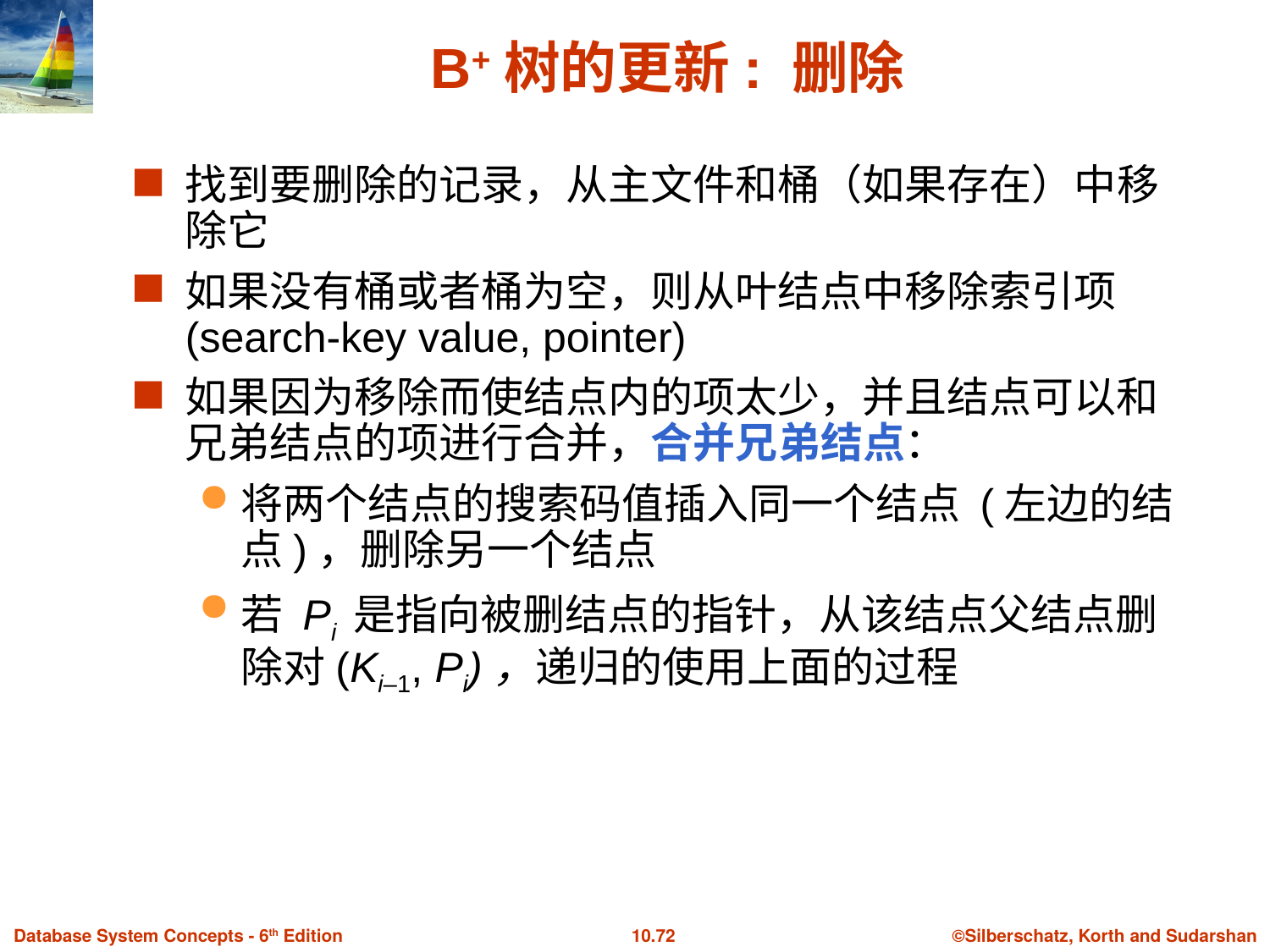

# B+树的更新: 删除
找到要删除的记录，从主文件和桶（如果存在）中移除它
如果没有桶或者桶为空，则从叶结点中移除索引项 (search-key value, pointer)
如果因为移除而使结点内的项太少，并且结点可以和兄弟结点的项进行合并，合并兄弟结点：
将两个结点的搜索码值插入同一个结点 (左边的结点)，删除另一个结点
若 Pi 是指向被删结点的指针，从该结点父结点删除对(Ki–1, Pi)，递归的使用上面的过程